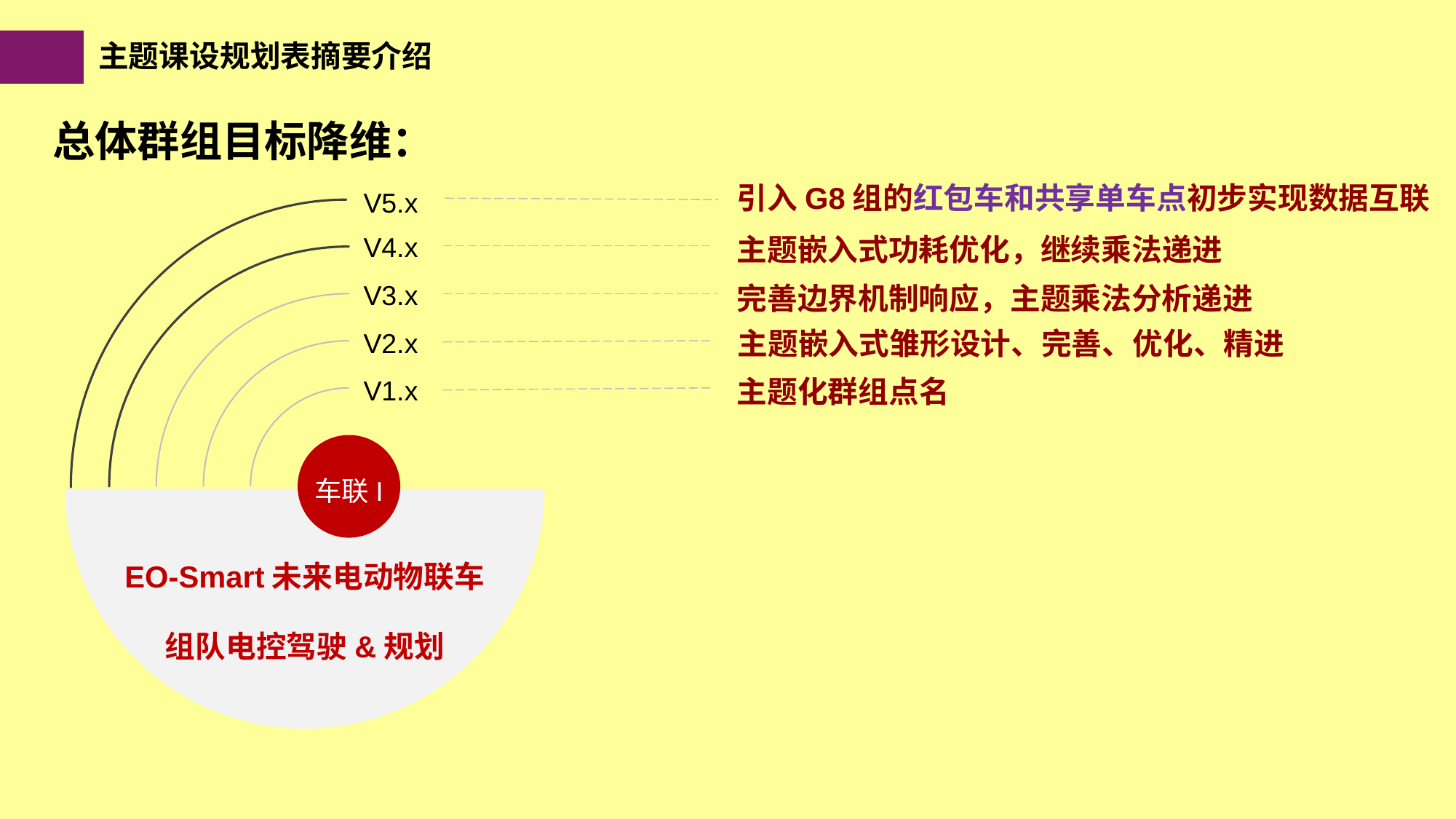

主题课设规划表摘要介绍

总体群组目标降维：
引入G8组的红包车和共享单车点初步实现数据互联
V5.x

V4.x
主题嵌入式功耗优化，继续乘法递进

V3.x
完善边界机制响应，主题乘法分析递进

主题嵌入式雏形设计、完善、优化、精进
V2.x

主题化群组点名
V1.x

车联I
EO-Smart未来电动物联车
组队电控驾驶&规划